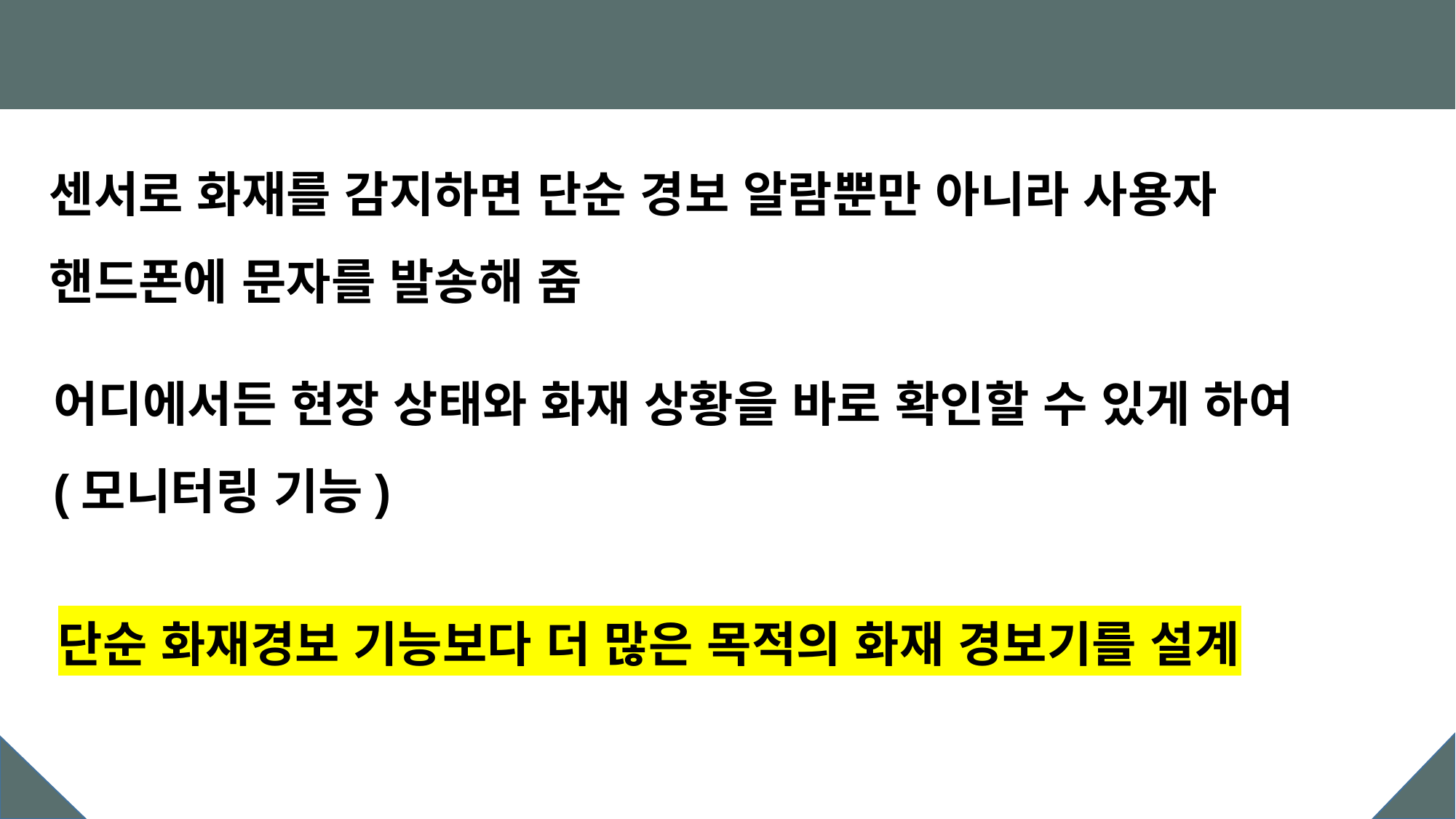

제작배경
센서로 화재를 감지하면 단순 경보 알람뿐만 아니라 사용자 핸드폰에 문자를 발송해 줌

어디에서든 현장 상태와 화재 상황을 바로 확인할 수 있게 하여(모니터링 기능)

단순 화재경보 기능보다 더 많은 목적의 화재 경보기를 설계